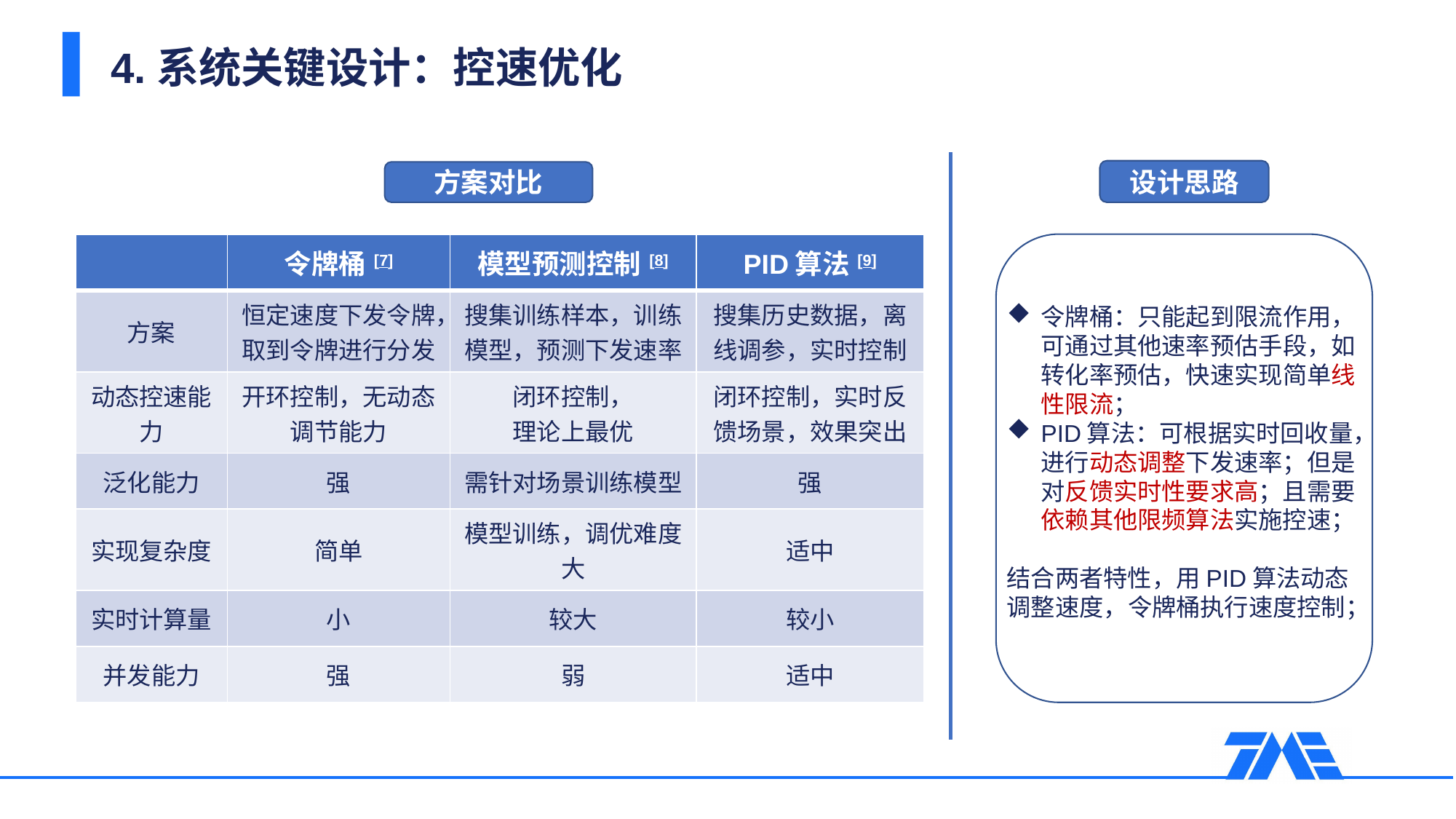

# 4.系统关键设计：控速优化
设计思路
方案对比

|  | 令牌桶[7] | 模型预测控制[8] | PID算法[9] |
| --- | --- | --- | --- |
| 方案 | 恒定速度下发令牌，取到令牌进行分发 | 搜集训练样本，训练模型，预测下发速率 | 搜集历史数据，离线调参，实时控制 |
| 动态控速能力 | 开环控制，无动态调节能力 | 闭环控制， 理论上最优 | 闭环控制，实时反馈场景，效果突出 |
| 泛化能力 | 强 | 需针对场景训练模型 | 强 |
| 实现复杂度 | 简单 | 模型训练，调优难度大 | 适中 |
| 实时计算量 | 小 | 较大 | 较小 |
| 并发能力 | 强 | 弱 | 适中 |
令牌桶：只能起到限流作用，可通过其他速率预估手段，如转化率预估，快速实现简单线性限流；
PID算法：可根据实时回收量，进行动态调整下发速率；但是对反馈实时性要求高；且需要依赖其他限频算法实施控速；

结合两者特性，用PID算法动态调整速度，令牌桶执行速度控制；